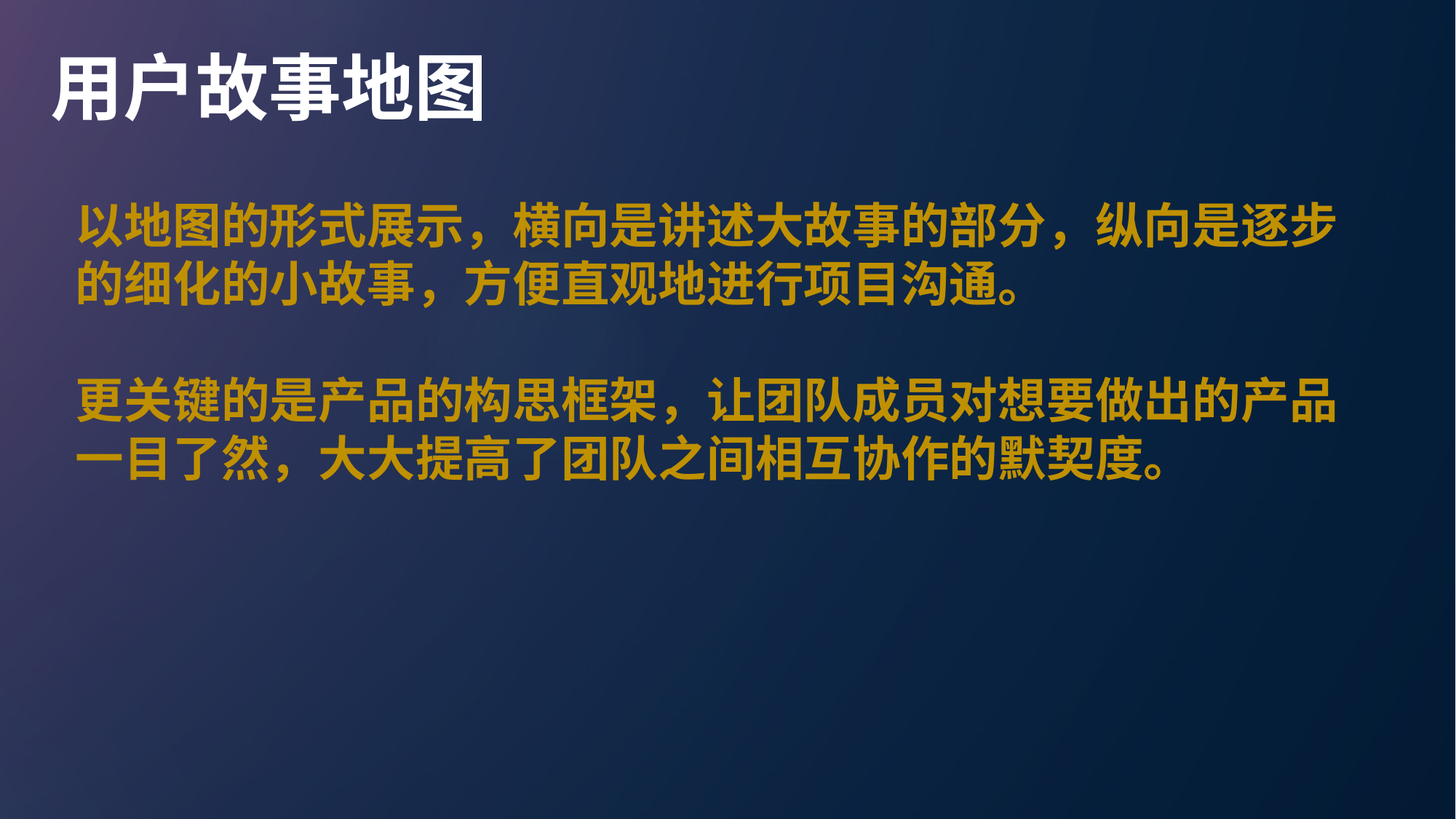

用户故事地图
以地图的形式展示，横向是讲述大故事的部分，纵向是逐步的细化的小故事，方便直观地进行项目沟通。

更关键的是产品的构思框架，让团队成员对想要做出的产品一目了然，大大提高了团队之间相互协作的默契度。